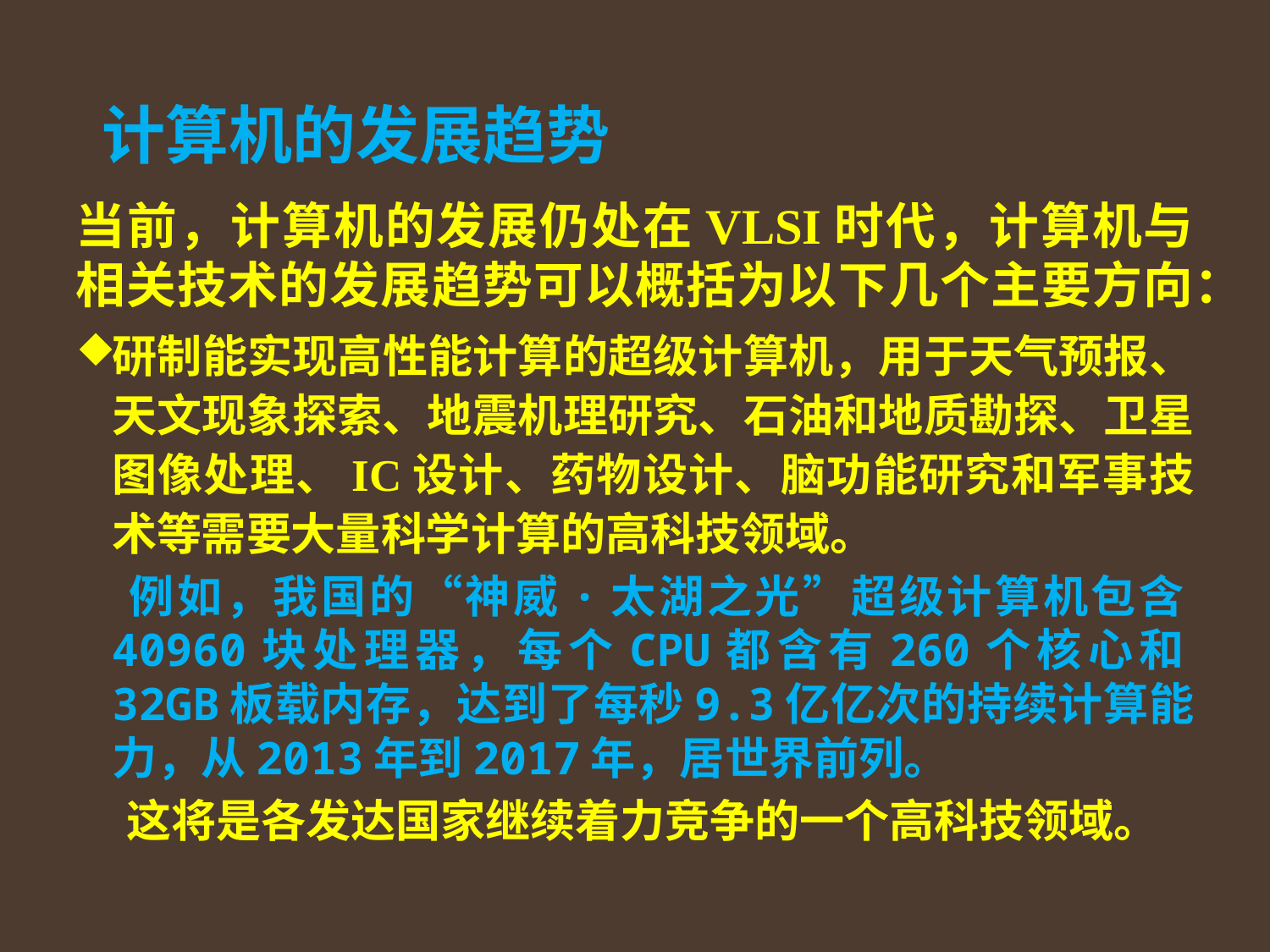

计算机的发展趋势
当前，计算机的发展仍处在VLSI时代，计算机与相关技术的发展趋势可以概括为以下几个主要方向：
研制能实现高性能计算的超级计算机，用于天气预报、天文现象探索、地震机理研究、石油和地质勘探、卫星图像处理、IC设计、药物设计、脑功能研究和军事技术等需要大量科学计算的高科技领域。
   例如，我国的“神威·太湖之光”超级计算机包含40960块处理器，每个CPU都含有260个核心和32GB板载内存，达到了每秒9.3亿亿次的持续计算能力，从2013年到2017年，居世界前列。
    这将是各发达国家继续着力竞争的一个高科技领域。